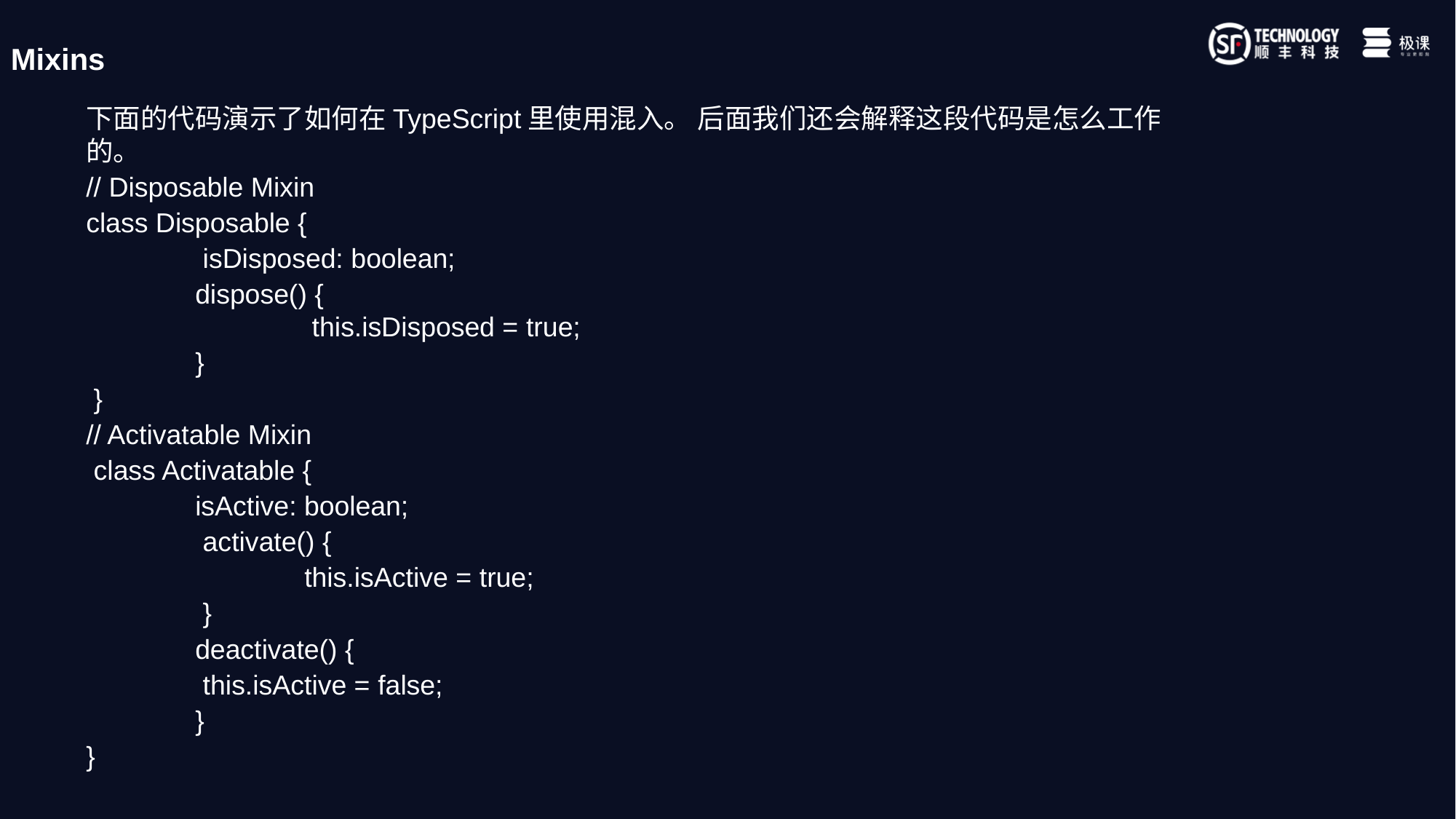

Mixins
下面的代码演示了如何在TypeScript里使用混入。 后面我们还会解释这段代码是怎么工作的。
// Disposable Mixin
class Disposable {
	 isDisposed: boolean;
	dispose() {
		 this.isDisposed = true;
	}
 }
// Activatable Mixin
 class Activatable {
	isActive: boolean;
	 activate() {
		this.isActive = true;
	 }
	deactivate() {
	 this.isActive = false;
	}
}